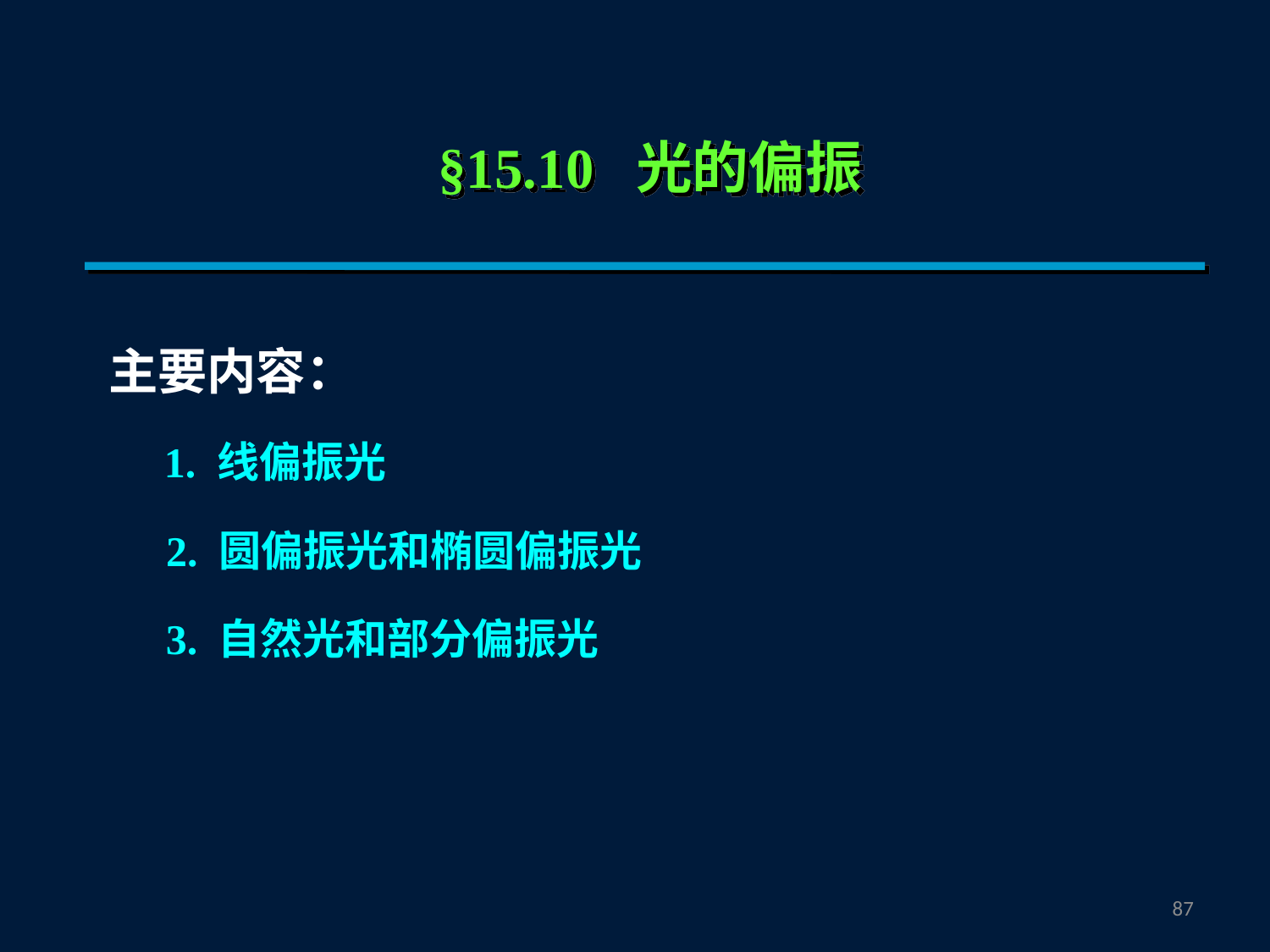

§15.10  光的偏振

主要内容：
1. 线偏振光
2. 圆偏振光和椭圆偏振光
3. 自然光和部分偏振光
87